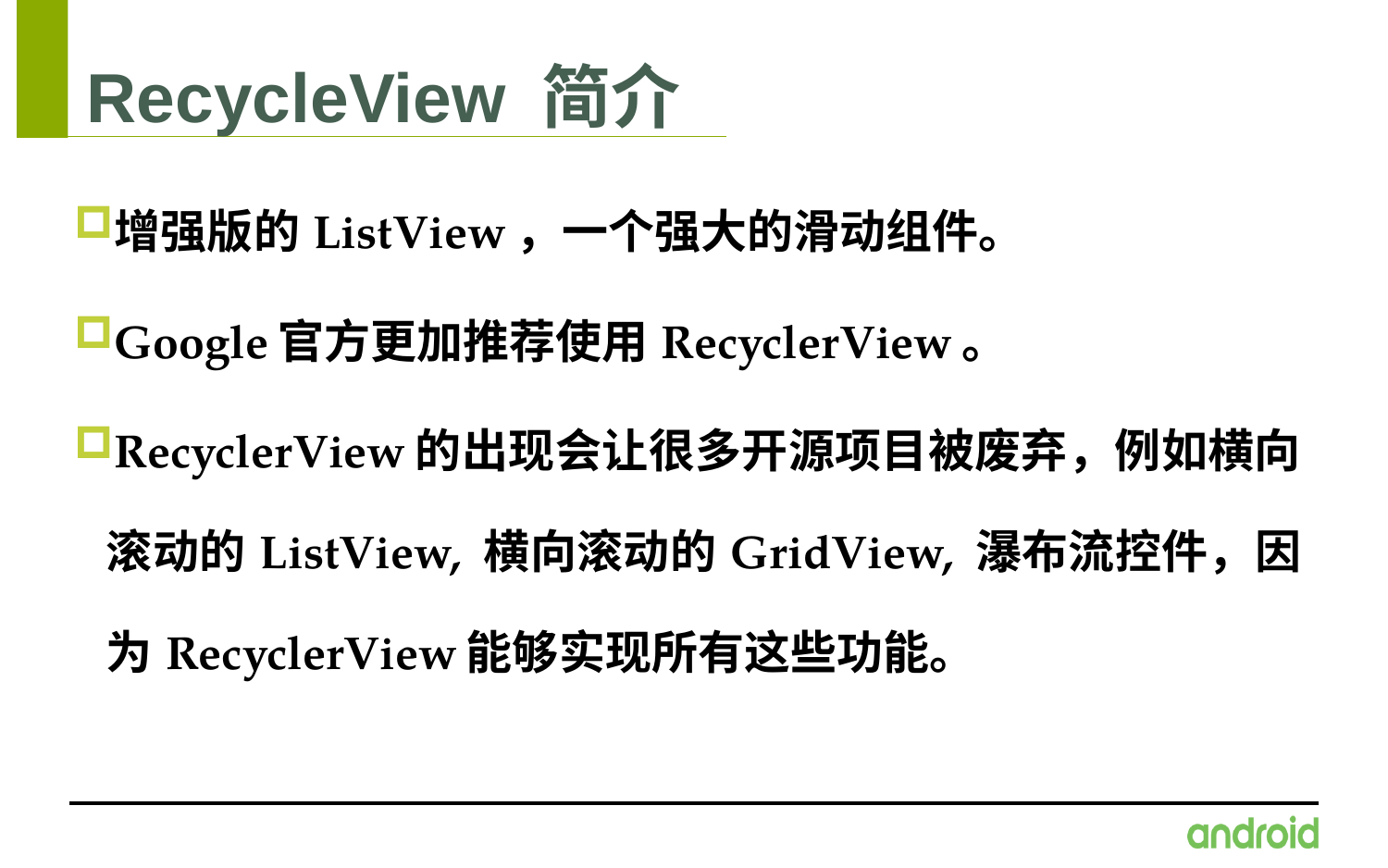

# RecycleView 简介
增强版的ListView，一个强大的滑动组件。
Google官方更加推荐使用RecyclerView。
RecyclerView的出现会让很多开源项目被废弃，例如横向滚动的ListView, 横向滚动的GridView, 瀑布流控件，因为RecyclerView能够实现所有这些功能。